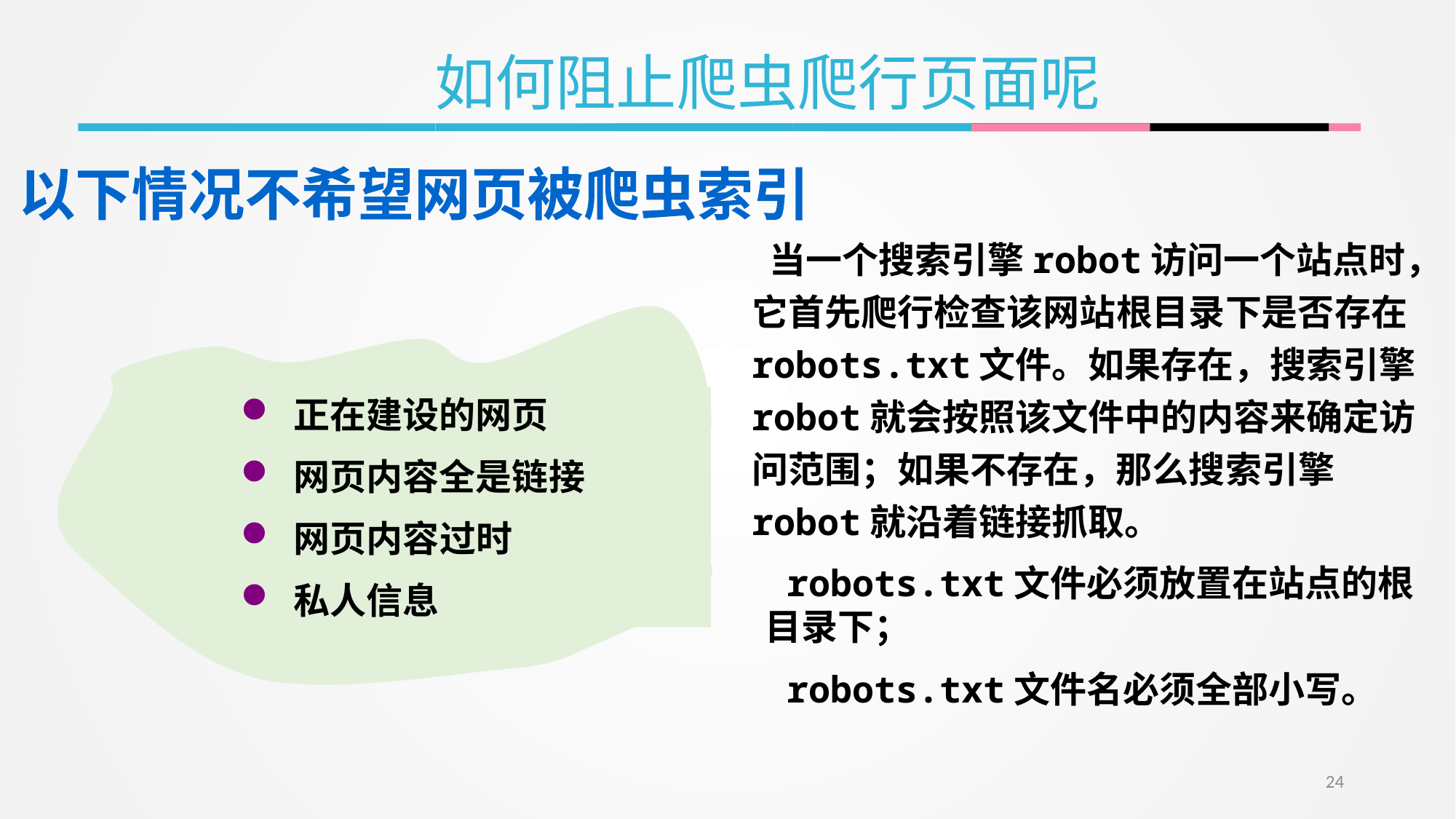

如何阻止爬虫爬行页面呢

以下情况不希望网页被爬虫索引
 当一个搜索引擎robot访问一个站点时，它首先爬行检查该网站根目录下是否存在robots.txt文件。如果存在，搜索引擎robot就会按照该文件中的内容来确定访问范围；如果不存在，那么搜索引擎robot就沿着链接抓取。

 正在建设的网页
 网页内容全是链接
 网页内容过时
 私人信息
 robots.txt文件必须放置在站点的根目录下；
 robots.txt文件名必须全部小写。
24